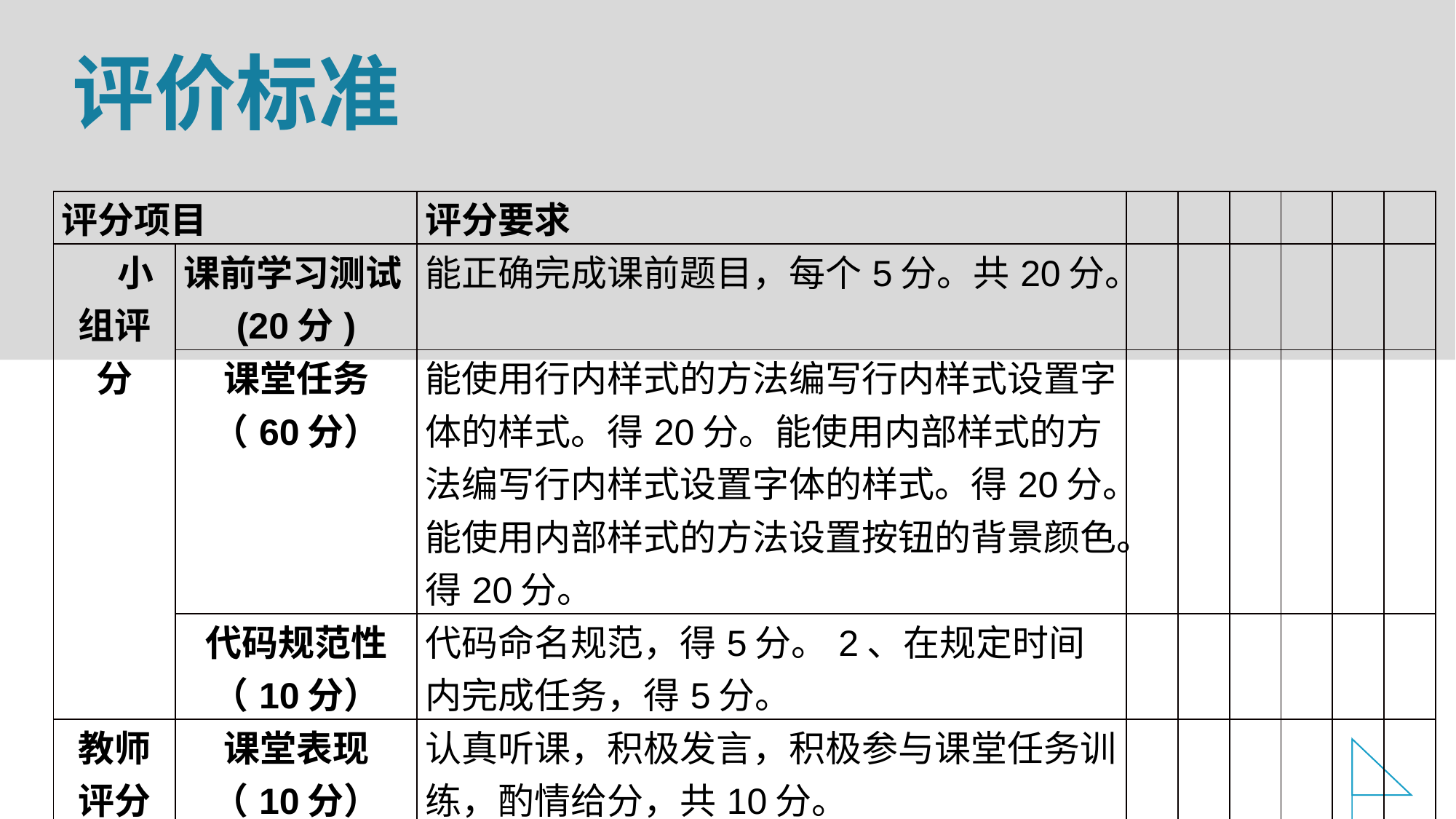

评价标准
| 评分项目 |  | 评分要求 |  |  |  |  |  |  |
| --- | --- | --- | --- | --- | --- | --- | --- | --- |
| 小组评分 | 课前学习测试(20分) | 能正确完成课前题目，每个5分。共20分。 |  |  |  |  |  |  |
|  | 课堂任务（60分） | 能使用行内样式的方法编写行内样式设置字体的样式。得20分。能使用内部样式的方法编写行内样式设置字体的样式。得20分。能使用内部样式的方法设置按钮的背景颜色。得20分。 |  |  |  |  |  |  |
|  | 代码规范性（10分） | 代码命名规范，得5分。2、在规定时间内完成任务，得5分。 |  |  |  |  |  |  |
| 教师评分 | 课堂表现（10分） | 认真听课，积极发言，积极参与课堂任务训练，酌情给分，共10分。 |  |  |  |  |  |  |
20